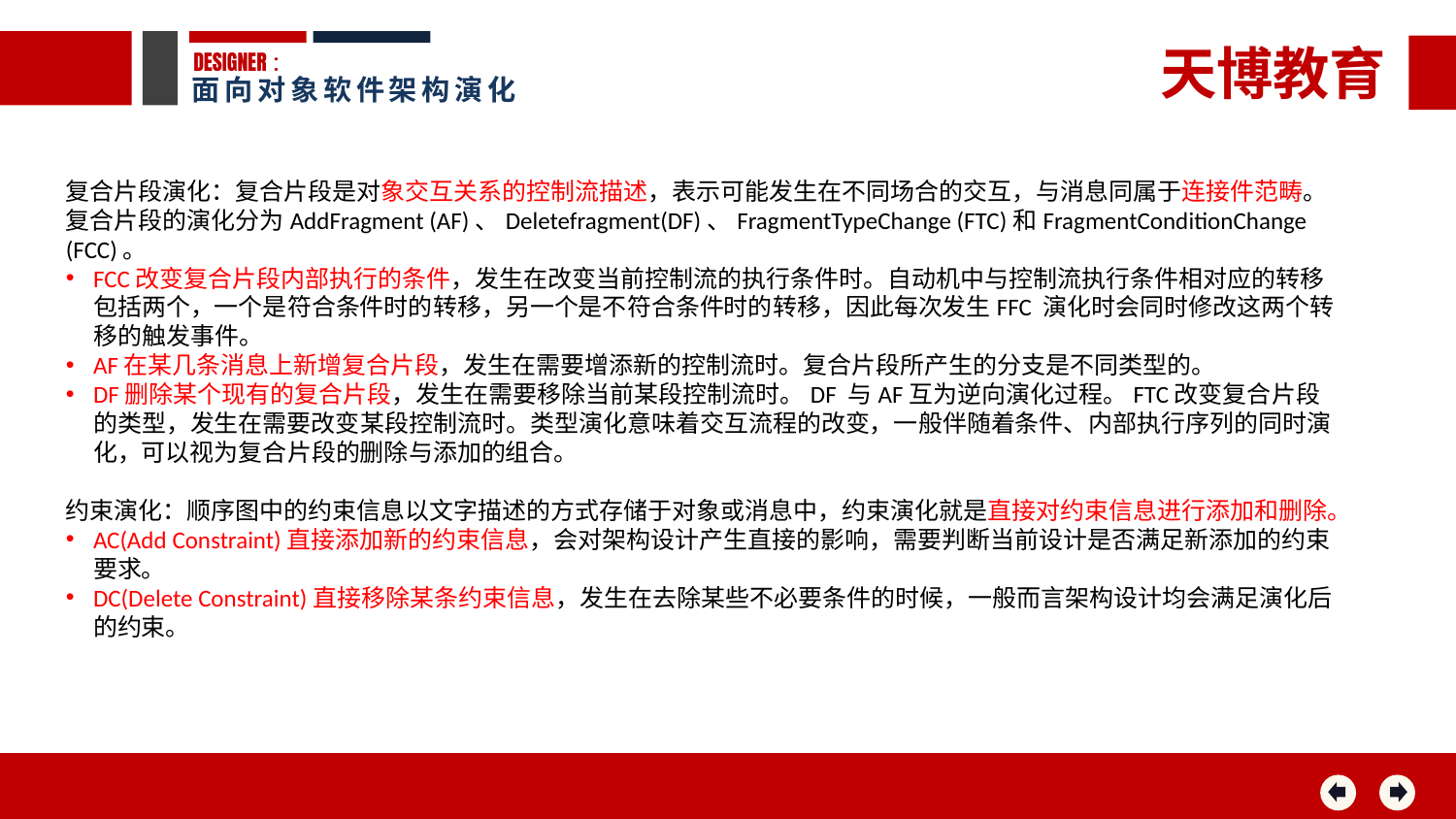

天博教育
DESIGNER：
面向对象软件架构演化
复合片段演化：复合片段是对象交互关系的控制流描述，表示可能发生在不同场合的交互，与消息同属于连接件范畴。复合片段的演化分为AddFragment (AF)、Deletefragment(DF)、FragmentTypeChange (FTC)和FragmentConditionChange (FCC)。
FCC改变复合片段内部执行的条件，发生在改变当前控制流的执行条件时。自动机中与控制流执行条件相对应的转移包括两个，一个是符合条件时的转移，另一个是不符合条件时的转移，因此每次发生FFC 演化时会同时修改这两个转移的触发事件。
AF在某几条消息上新增复合片段，发生在需要增添新的控制流时。复合片段所产生的分支是不同类型的。
DF删除某个现有的复合片段，发生在需要移除当前某段控制流时。DF 与AF互为逆向演化过程。FTC改变复合片段的类型，发生在需要改变某段控制流时。类型演化意味着交互流程的改变，一般伴随着条件、内部执行序列的同时演化，可以视为复合片段的删除与添加的组合。

约束演化：顺序图中的约束信息以文字描述的方式存储于对象或消息中，约束演化就是直接对约束信息进行添加和删除。
AC(Add Constraint)直接添加新的约束信息，会对架构设计产生直接的影响，需要判断当前设计是否满足新添加的约束要求。
DC(Delete Constraint)直接移除某条约束信息，发生在去除某些不必要条件的时候，一般而言架构设计均会满足演化后的约束。